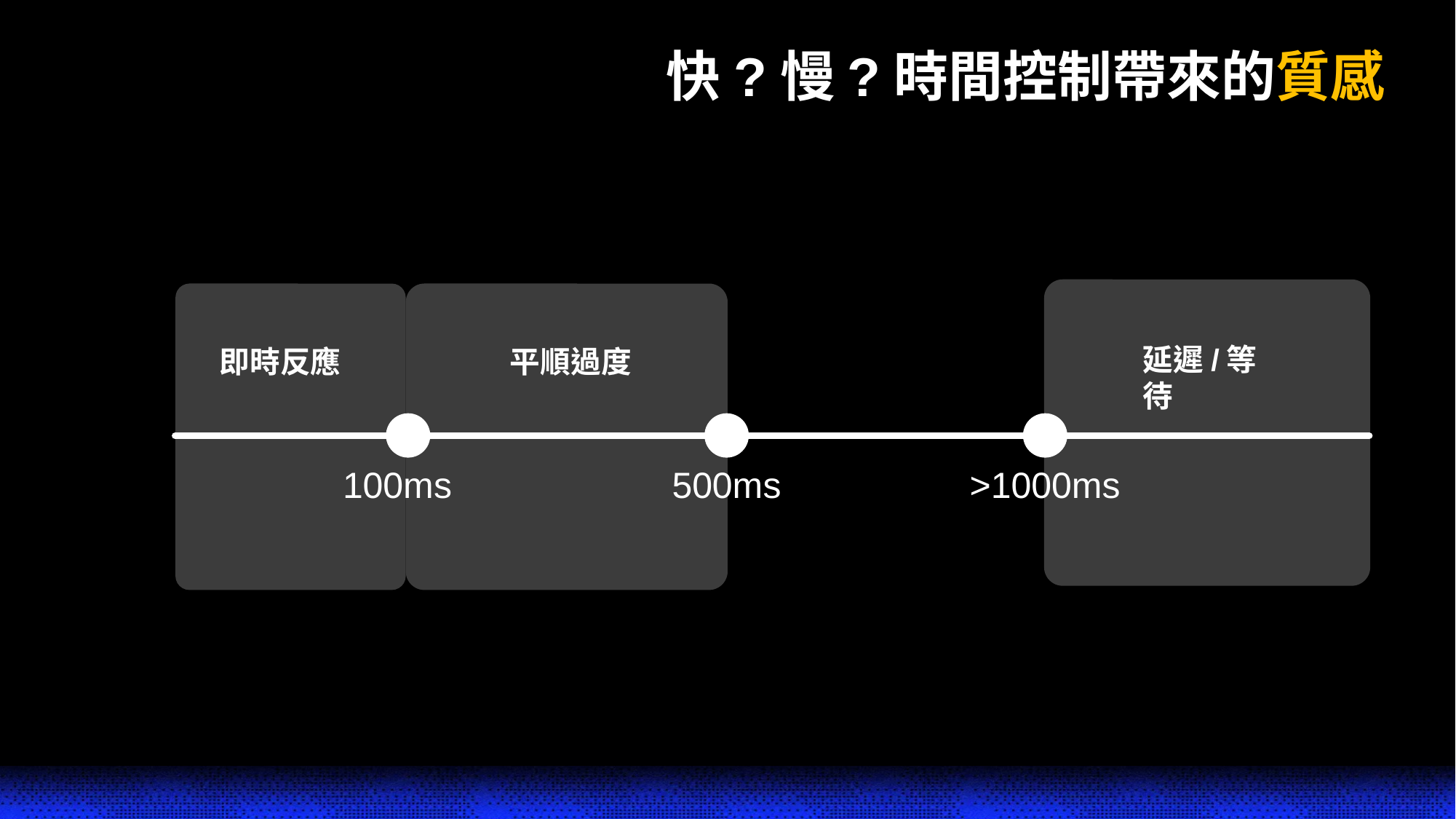

# 快?慢?時間控制帶來的質感

延遲/等待
即時反應
平順過度

100ms
500ms
>1000ms